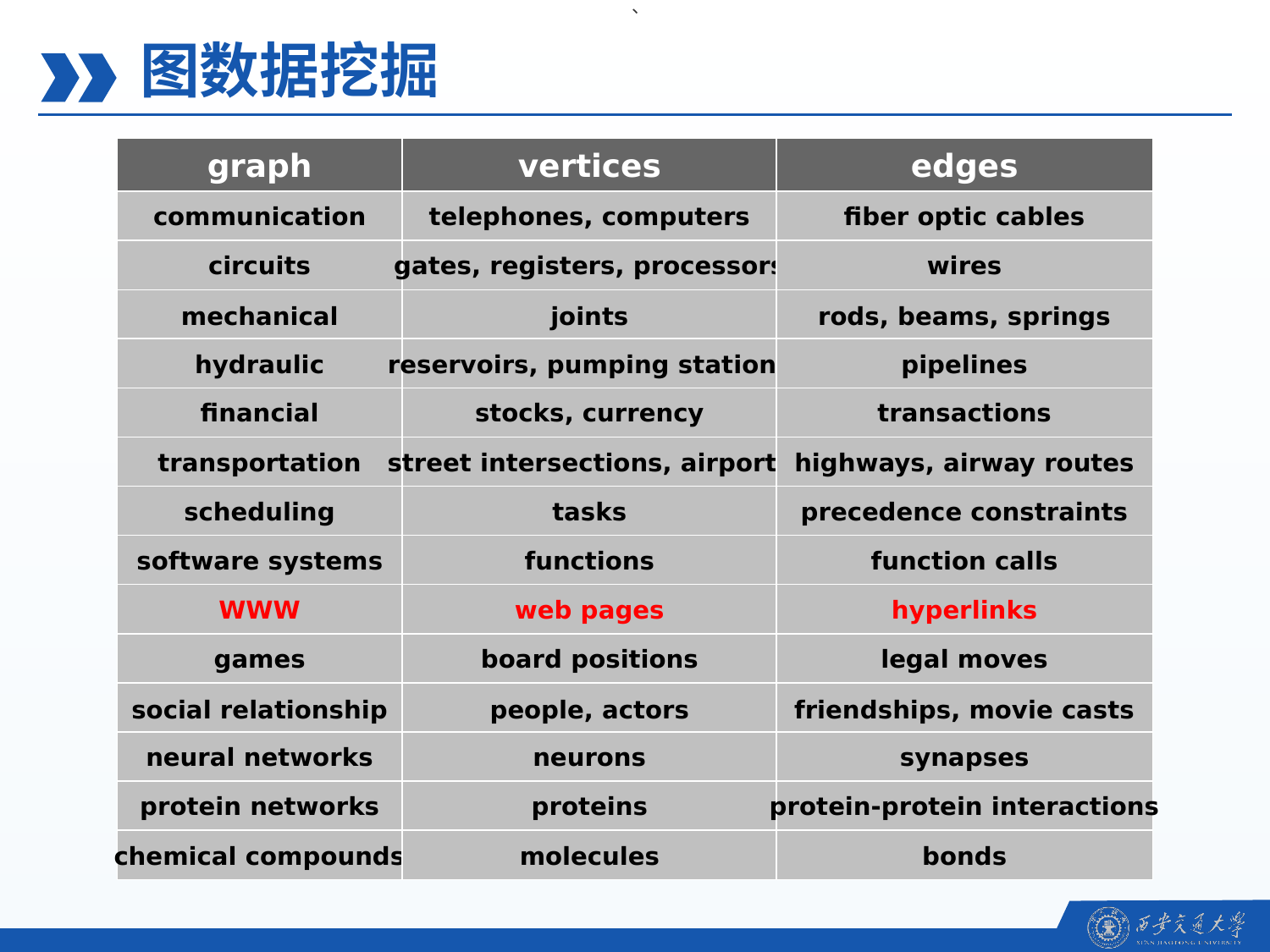

、
图数据挖掘
graph
vertices
edges
communication
telephones, computers
fiber optic cables
circuits
gates, registers, processors
wires
mechanical
joints
rods, beams, springs
hydraulic
reservoirs, pumping stations
pipelines
financial
stocks, currency
transactions
transportation
street intersections, airports
highways, airway routes
scheduling
tasks
precedence constraints
software systems
functions
function calls
WWW
web pages
hyperlinks
games
board positions
legal moves
social relationship
people, actors
friendships, movie casts
neural networks
neurons
synapses
protein networks
proteins
protein-protein interactions
chemical compounds
molecules
bonds